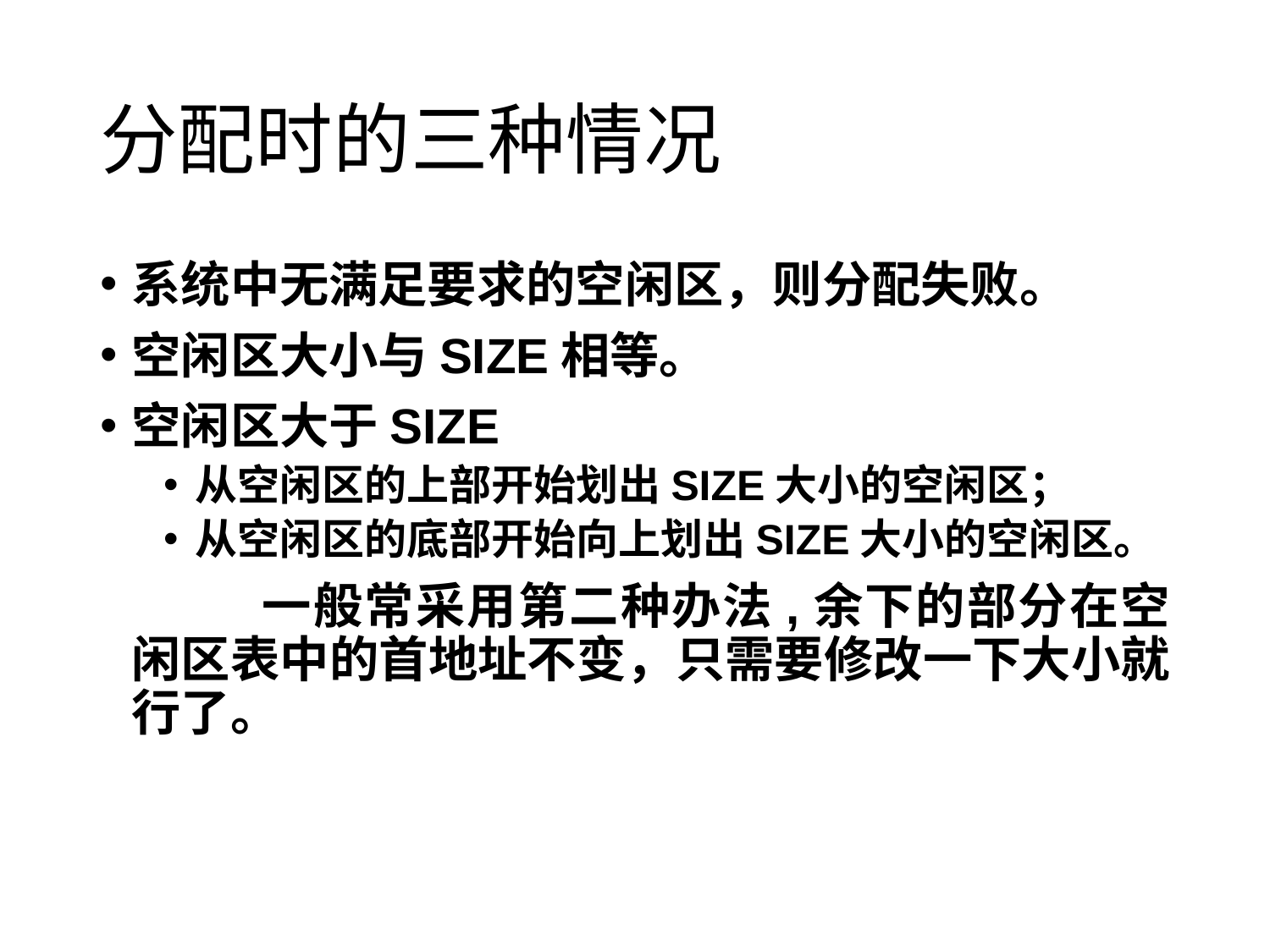

# 分配时的三种情况
系统中无满足要求的空闲区，则分配失败。
空闲区大小与SIZE相等。
空闲区大于SIZE
从空闲区的上部开始划出SIZE大小的空闲区；
从空闲区的底部开始向上划出SIZE大小的空闲区。
		一般常采用第二种办法,余下的部分在空闲区表中的首地址不变，只需要修改一下大小就行了。